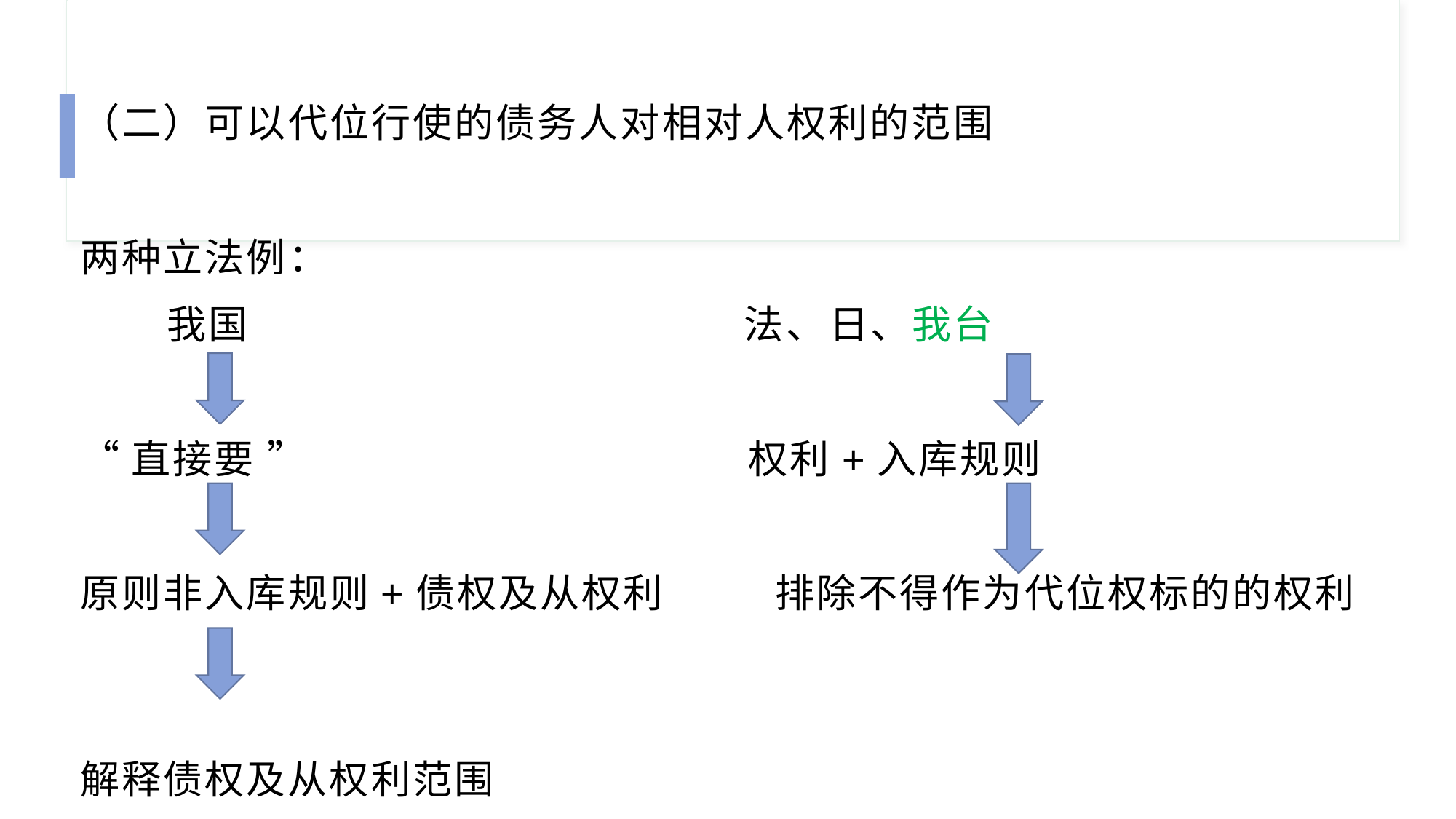

（二）可以代位行使的债务人对相对人权利的范围

两种立法例：
       我国                                             法、日、我台

“直接要 ”                                        权利+入库规则

原则非入库规则+债权及从权利          排除不得作为代位权标的的权利

解释债权及从权利范围